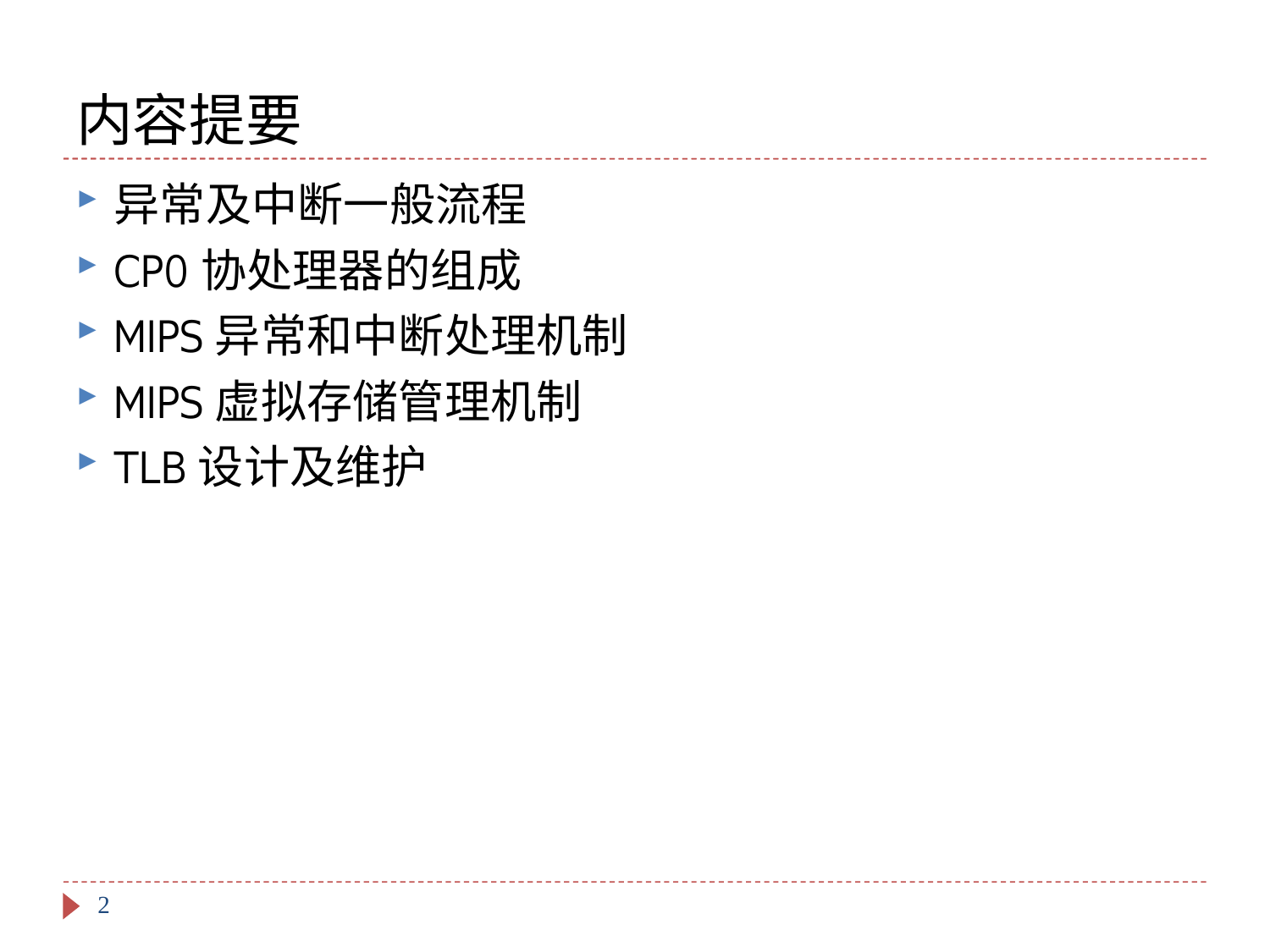

# 内容提要
异常及中断一般流程
CP0协处理器的组成
MIPS异常和中断处理机制
MIPS虚拟存储管理机制
TLB设计及维护

2